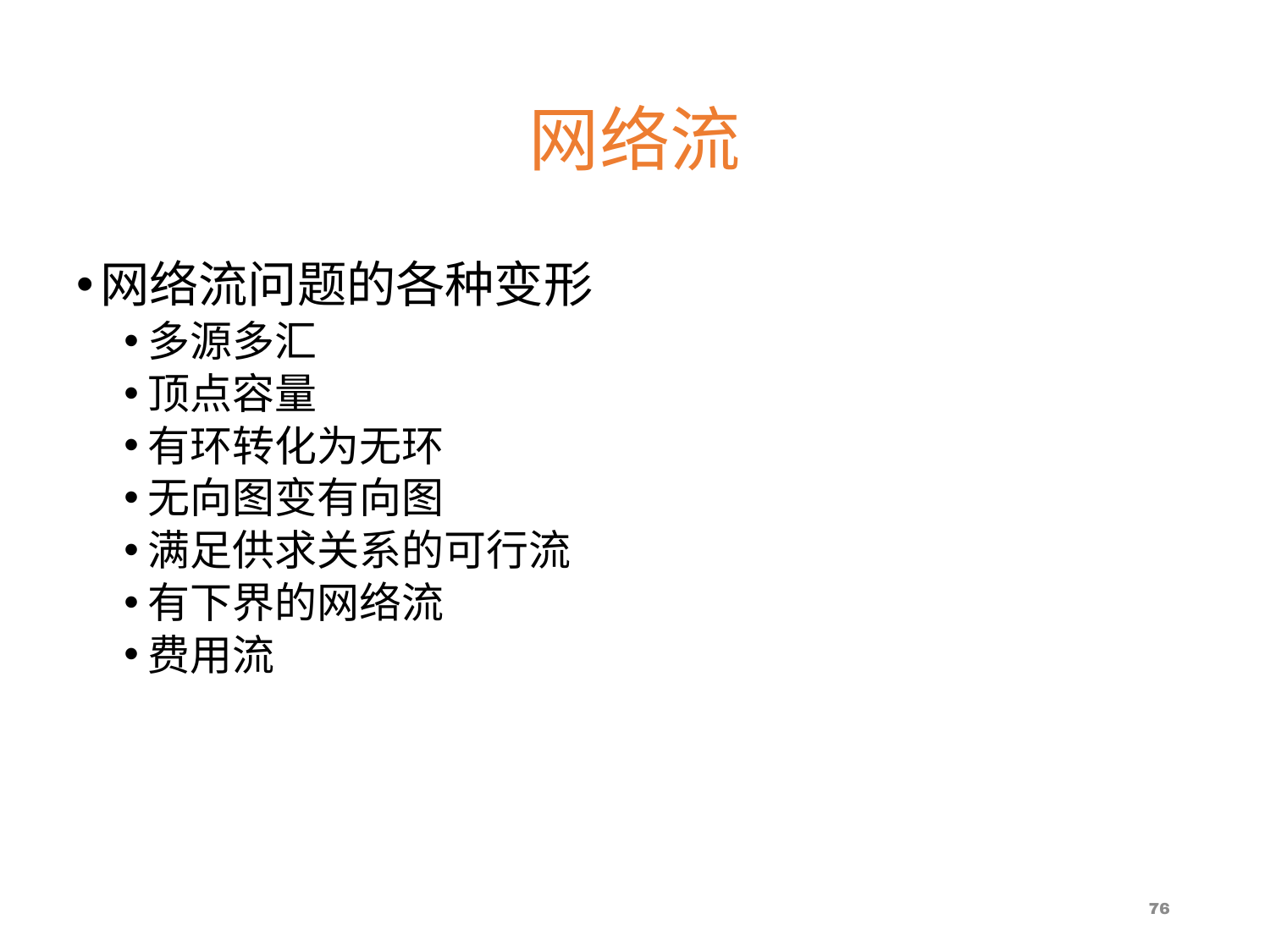

# 网络流
网络流问题的各种变形
多源多汇
顶点容量
有环转化为无环
无向图变有向图
满足供求关系的可行流
有下界的网络流
费用流
76